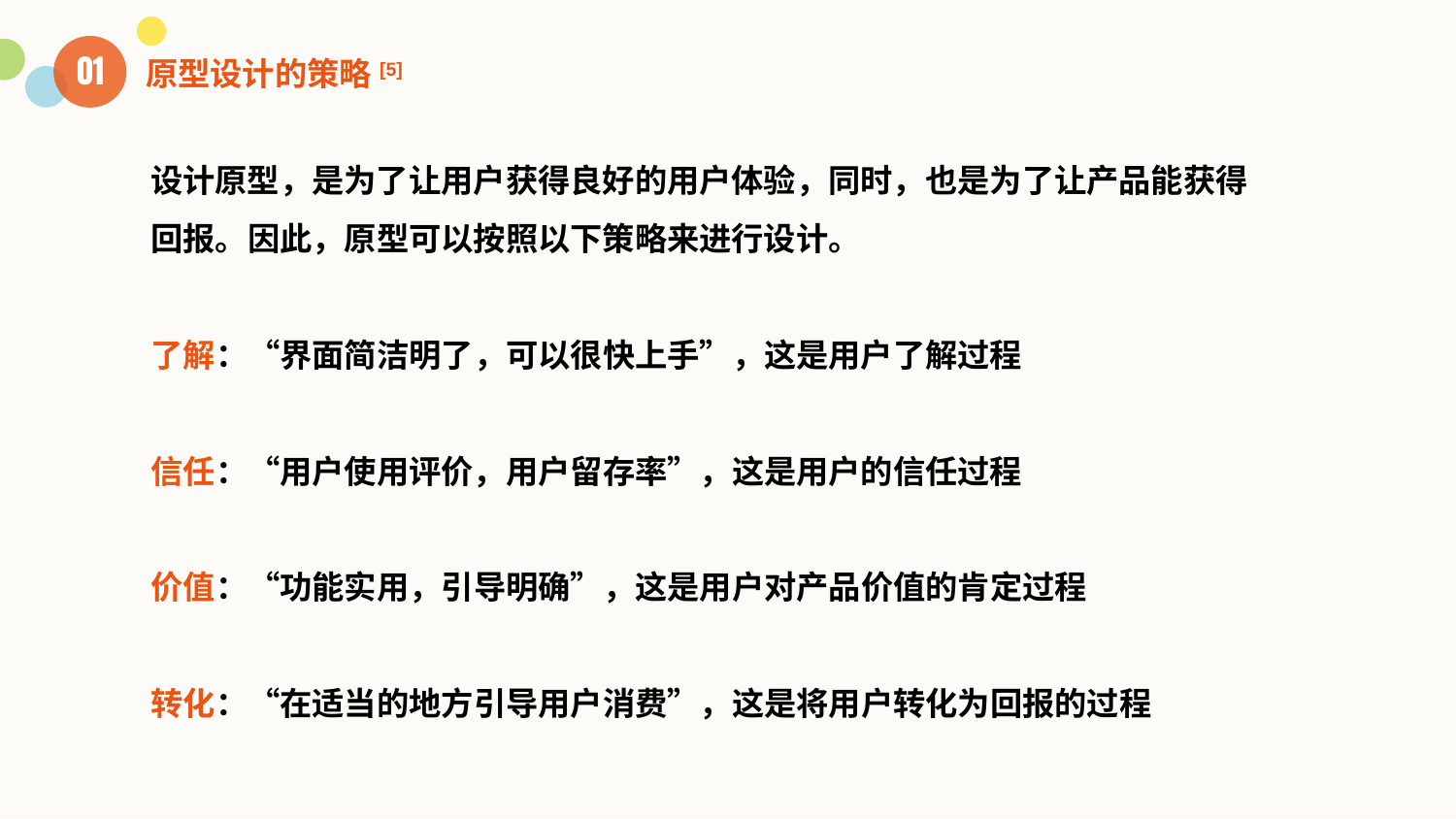

01
原型设计的策略[5]

设计原型，是为了让用户获得良好的用户体验，同时，也是为了让产品能获得回报。因此，原型可以按照以下策略来进行设计。

了解：“界面简洁明了，可以很快上手”，这是用户了解过程

信任：“用户使用评价，用户留存率”，这是用户的信任过程

价值：“功能实用，引导明确”，这是用户对产品价值的肯定过程

转化：“在适当的地方引导用户消费”，这是将用户转化为回报的过程